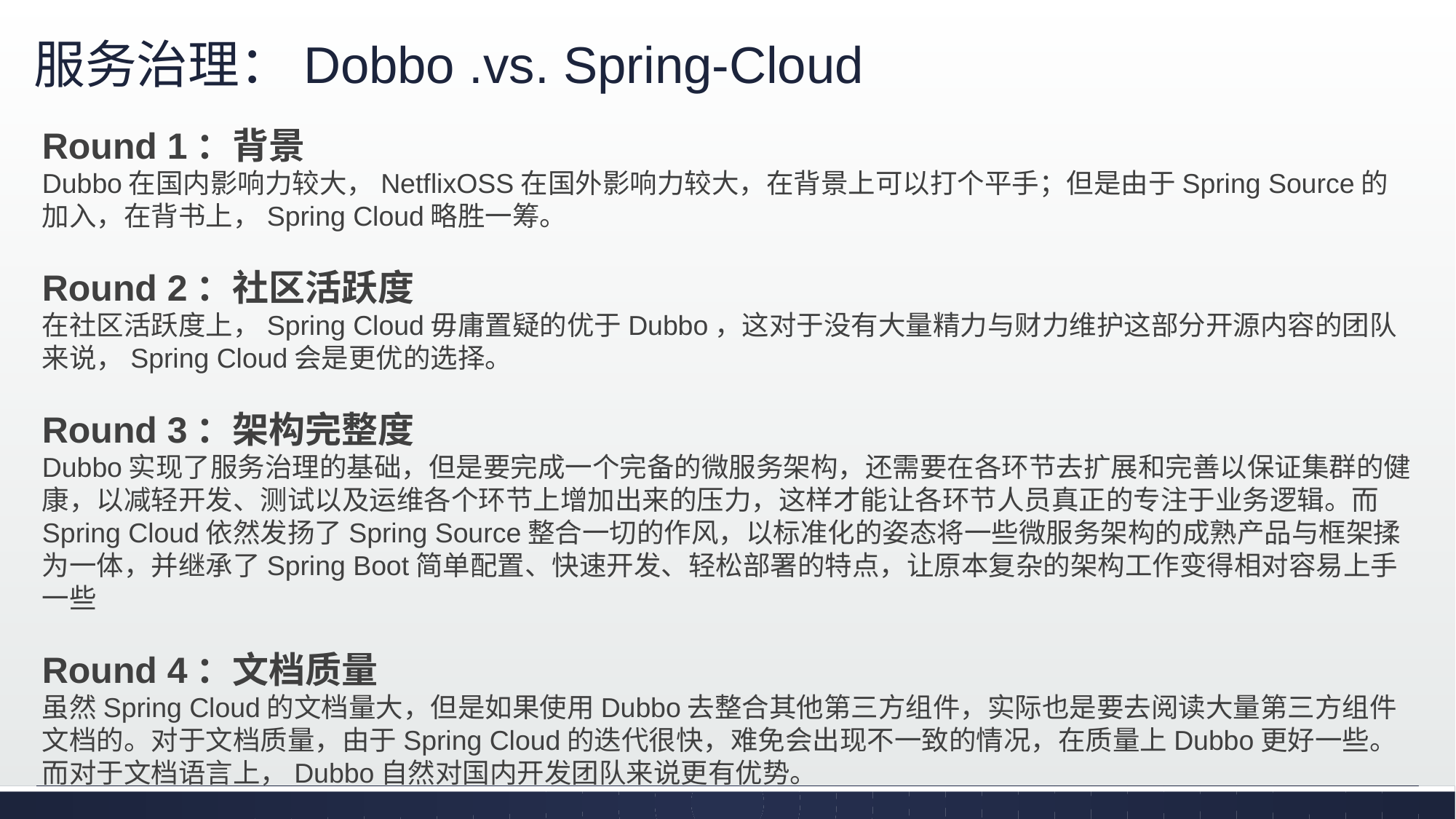

# 服务治理：Dobbo .vs. Spring-Cloud
Round 1：背景
Dubbo在国内影响力较大，NetflixOSS在国外影响力较大，在背景上可以打个平手；但是由于Spring Source的加入，在背书上，Spring Cloud略胜一筹。

Round 2：社区活跃度
在社区活跃度上，Spring Cloud毋庸置疑的优于Dubbo，这对于没有大量精力与财力维护这部分开源内容的团队来说，Spring Cloud会是更优的选择。

Round 3：架构完整度
Dubbo实现了服务治理的基础，但是要完成一个完备的微服务架构，还需要在各环节去扩展和完善以保证集群的健康，以减轻开发、测试以及运维各个环节上增加出来的压力，这样才能让各环节人员真正的专注于业务逻辑。而Spring Cloud依然发扬了Spring Source整合一切的作风，以标准化的姿态将一些微服务架构的成熟产品与框架揉为一体，并继承了Spring Boot简单配置、快速开发、轻松部署的特点，让原本复杂的架构工作变得相对容易上手一些

Round 4：文档质量
虽然Spring Cloud的文档量大，但是如果使用Dubbo去整合其他第三方组件，实际也是要去阅读大量第三方组件文档的。对于文档质量，由于Spring Cloud的迭代很快，难免会出现不一致的情况，在质量上Dubbo更好一些。而对于文档语言上，Dubbo自然对国内开发团队来说更有优势。